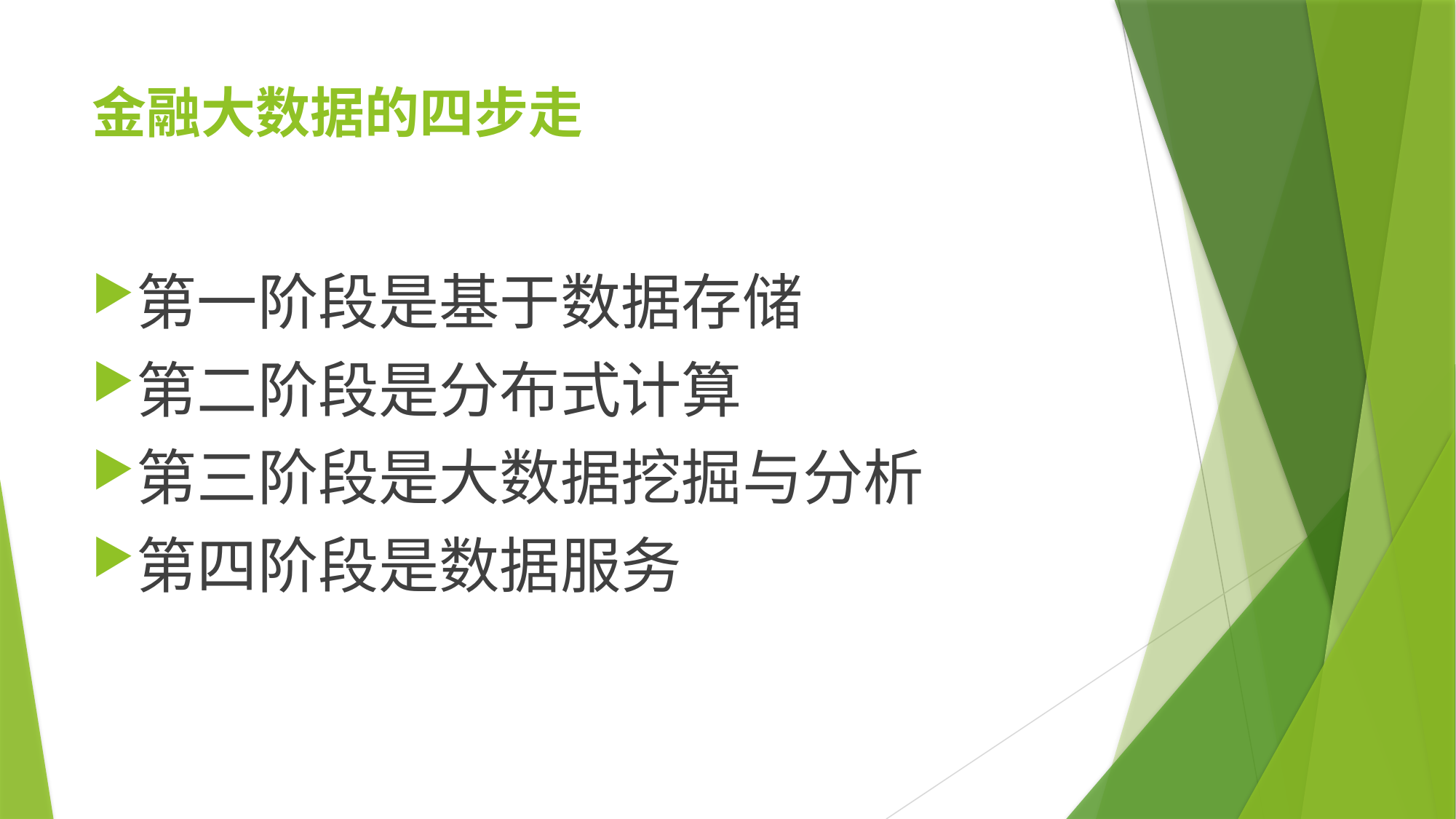

# 金融大数据的四步走
第一阶段是基于数据存储
第二阶段是分布式计算
第三阶段是大数据挖掘与分析
第四阶段是数据服务